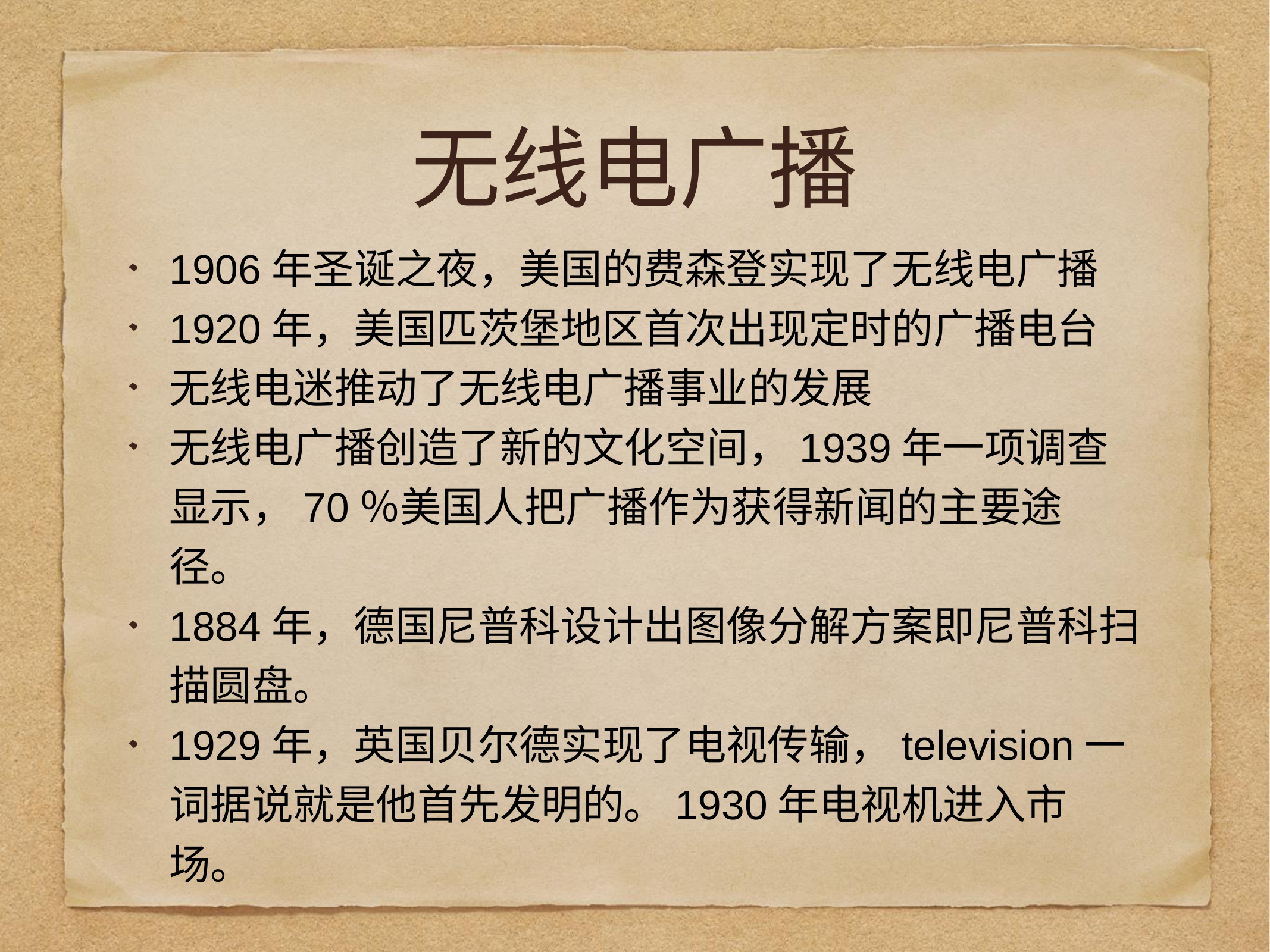

# 无线电广播
1906年圣诞之夜，美国的费森登实现了无线电广播
1920年，美国匹茨堡地区首次出现定时的广播电台
无线电迷推动了无线电广播事业的发展
无线电广播创造了新的文化空间，1939年一项调查显示，70％美国人把广播作为获得新闻的主要途径。
1884年，德国尼普科设计出图像分解方案即尼普科扫描圆盘。
1929年，英国贝尔德实现了电视传输，television一词据说就是他首先发明的。1930年电视机进入市场。